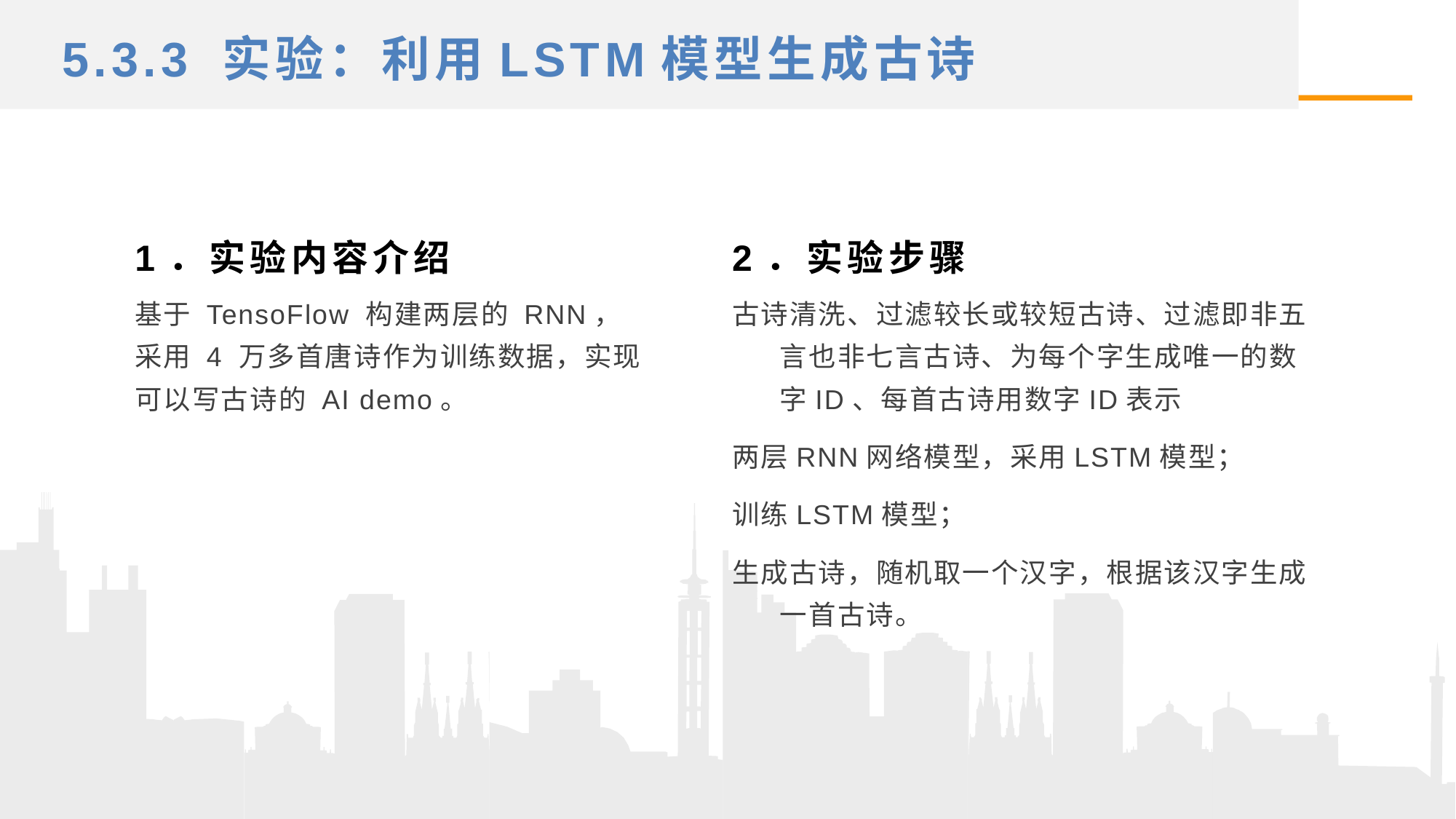

5.3.3 实验：利用LSTM模型生成古诗
1．实验内容介绍
2．实验步骤
基于 TensoFlow 构建两层的 RNN，采用 4 万多首唐诗作为训练数据，实现可以写古诗的 AI demo。
古诗清洗、过滤较长或较短古诗、过滤即非五言也非七言古诗、为每个字生成唯一的数字ID、每首古诗用数字ID表示
两层RNN网络模型，采用LSTM模型；
训练LSTM模型；
生成古诗，随机取一个汉字，根据该汉字生成一首古诗。